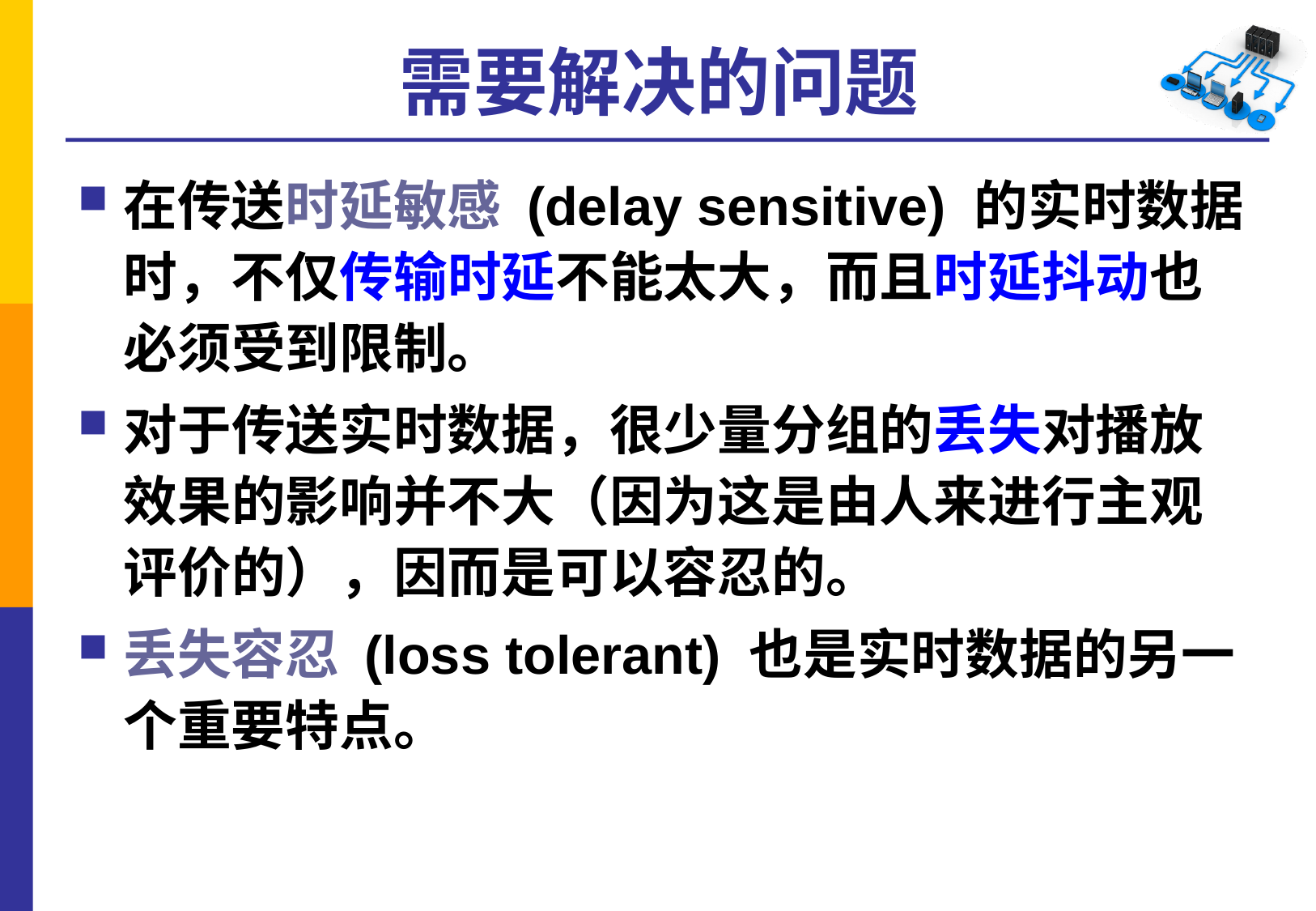

# 需要解决的问题
在传送时延敏感 (delay sensitive) 的实时数据时，不仅传输时延不能太大，而且时延抖动也必须受到限制。
对于传送实时数据，很少量分组的丢失对播放效果的影响并不大（因为这是由人来进行主观评价的），因而是可以容忍的。
丢失容忍 (loss tolerant) 也是实时数据的另一个重要特点。